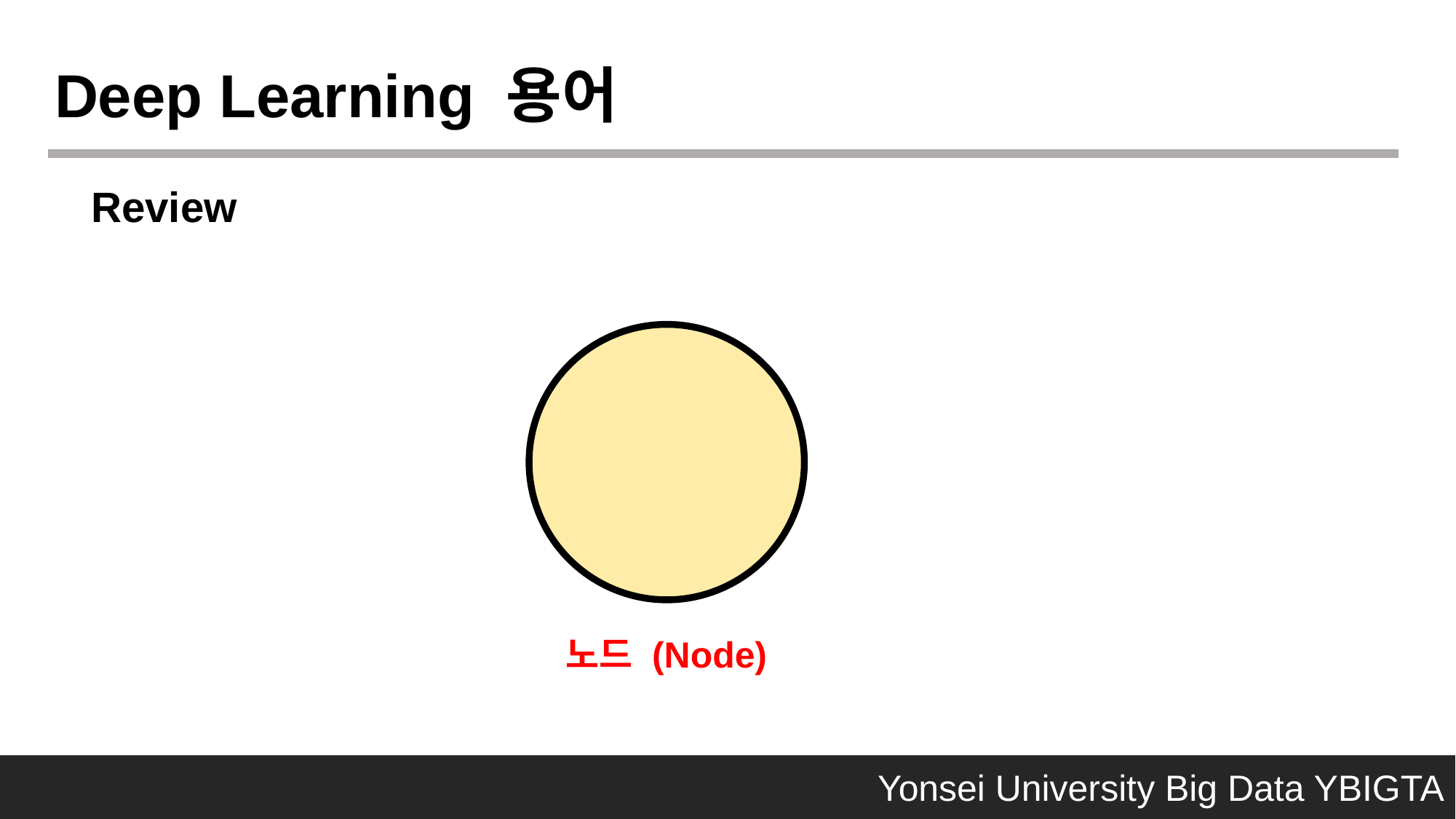

Deep Learning 용어
Review

노드 (Node)

 Yonsei University Big Data YBIGTA